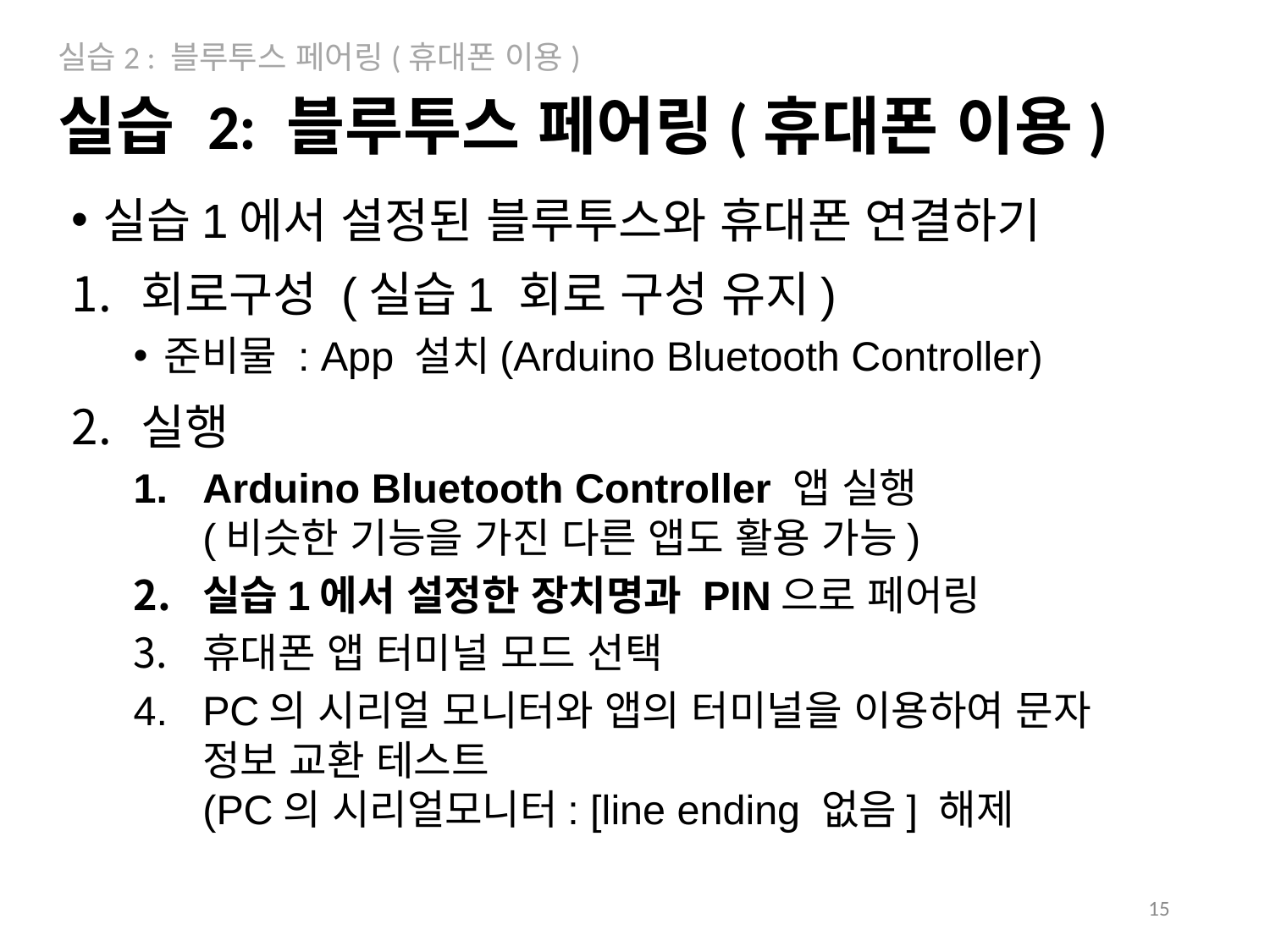

실습2 : 블루투스 페어링(휴대폰 이용)
# 실습 2: 블루투스 페어링(휴대폰 이용)
실습1에서 설정된 블루투스와 휴대폰 연결하기
회로구성 (실습1 회로 구성 유지)
준비물 : App 설치(Arduino Bluetooth Controller)
실행
Arduino Bluetooth Controller 앱 실행
(비슷한 기능을 가진 다른 앱도 활용 가능)
실습1에서 설정한 장치명과 PIN으로 페어링
휴대폰 앱 터미널 모드 선택
PC의 시리얼 모니터와 앱의 터미널을 이용하여 문자 정보 교환 테스트
(PC의 시리얼모니터: [line ending 없음] 해제
15